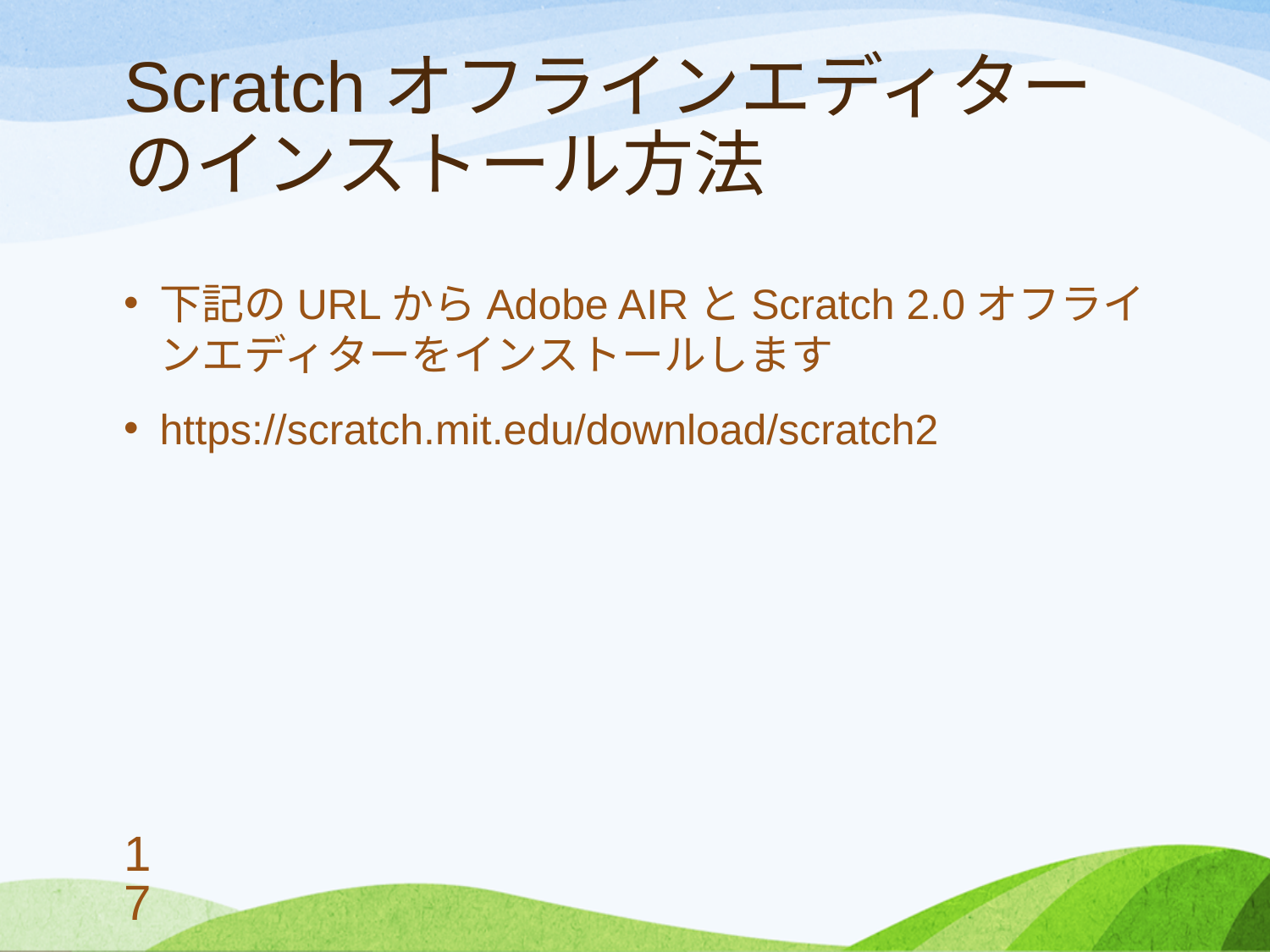

# Scratchオフラインエディターのインストール方法
下記のURLからAdobe AIRとScratch 2.0オフラインエディターをインストールします
https://scratch.mit.edu/download/scratch2
17